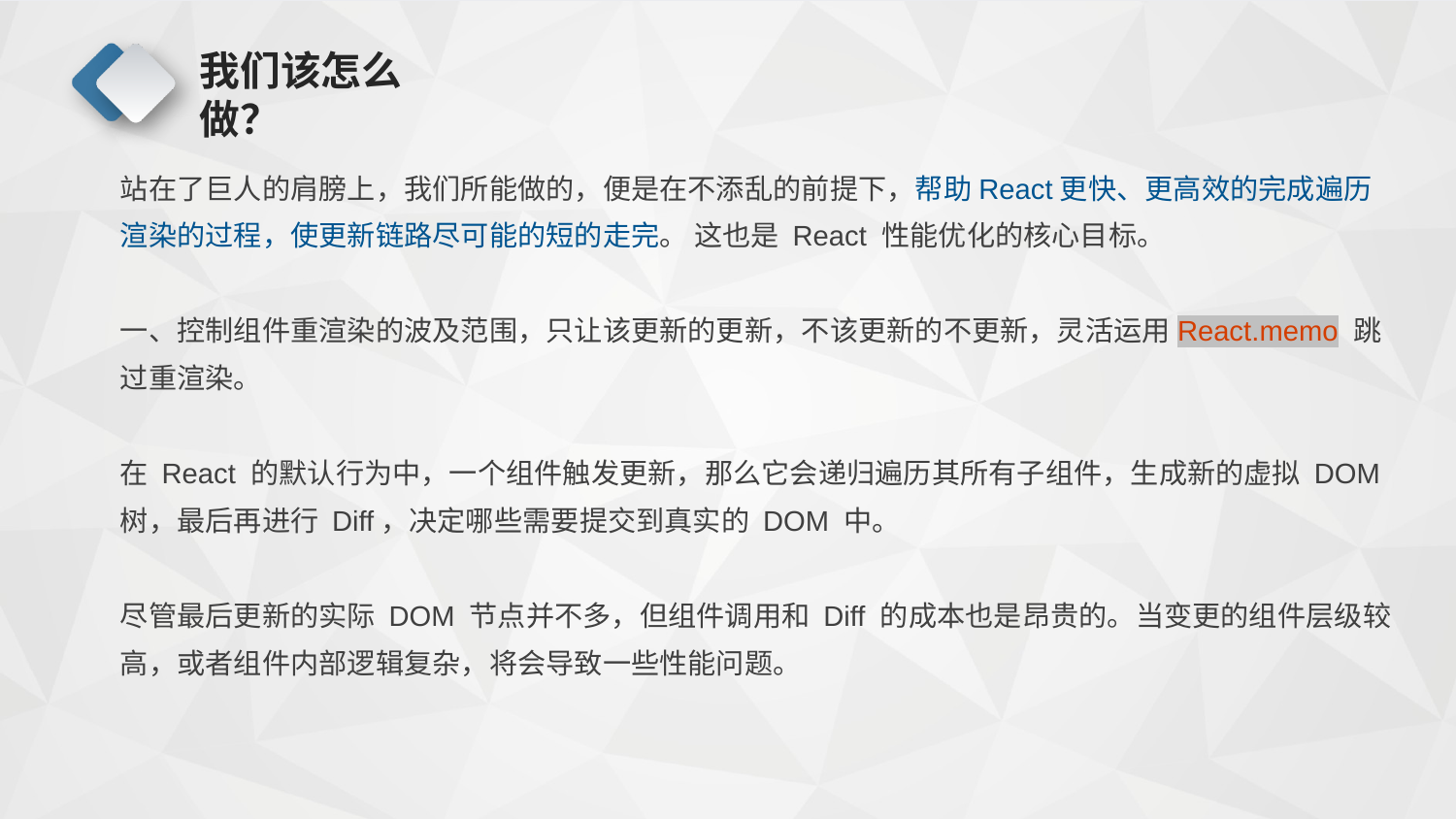

# 我们该怎么做？
站在了巨人的肩膀上，我们所能做的，便是在不添乱的前提下，帮助React更快、更高效的完成遍历渲染的过程，使更新链路尽可能的短的走完。 这也是 React 性能优化的核心目标。

一、控制组件重渲染的波及范围，只让该更新的更新，不该更新的不更新，灵活运用React.memo 跳过重渲染。

在 React 的默认行为中，一个组件触发更新，那么它会递归遍历其所有子组件，生成新的虚拟 DOM 树，最后再进行 Diff，决定哪些需要提交到真实的 DOM 中。

尽管最后更新的实际 DOM 节点并不多，但组件调用和 Diff 的成本也是昂贵的。当变更的组件层级较高，或者组件内部逻辑复杂，将会导致一些性能问题。